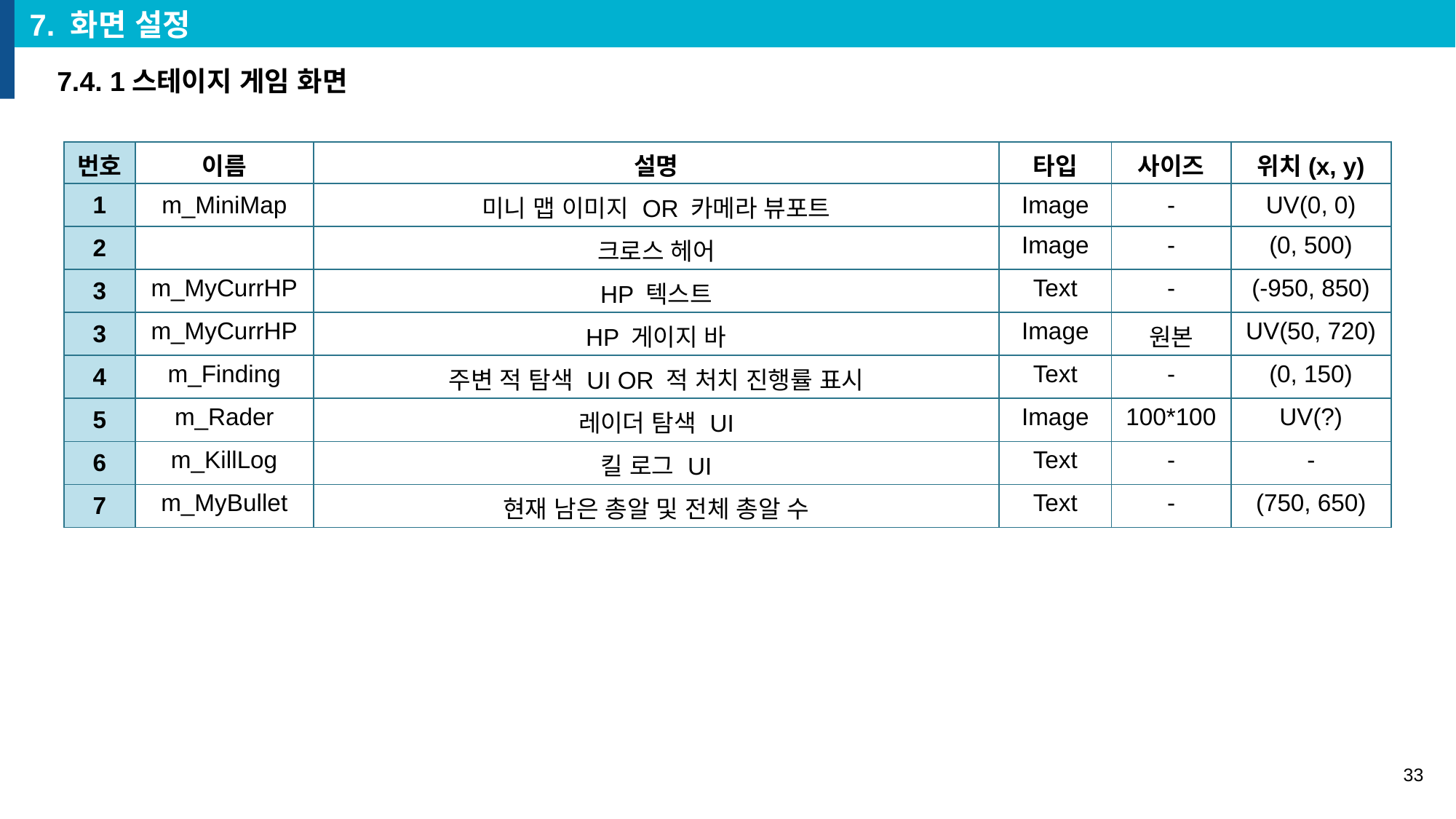

7. 화면 설정
7.4. 1스테이지 게임 화면
| 번호 | 이름 | 설명 | 타입 | 사이즈 | 위치(x, y) |
| --- | --- | --- | --- | --- | --- |
| 1 | m\_MiniMap | 미니 맵 이미지 OR 카메라 뷰포트 | Image | - | UV(0, 0) |
| 2 |  | 크로스 헤어 | Image | - | (0, 500) |
| 3 | m\_MyCurrHP | HP 텍스트 | Text | - | (-950, 850) |
| 3 | m\_MyCurrHP | HP 게이지 바 | Image | 원본 | UV(50, 720) |
| 4 | m\_Finding | 주변 적 탐색 UI OR 적 처치 진행률 표시 | Text | - | (0, 150) |
| 5 | m\_Rader | 레이더 탐색 UI | Image | 100\*100 | UV(?) |
| 6 | m\_KillLog | 킬 로그 UI | Text | - | - |
| 7 | m\_MyBullet | 현재 남은 총알 및 전체 총알 수 | Text | - | (750, 650) |
33